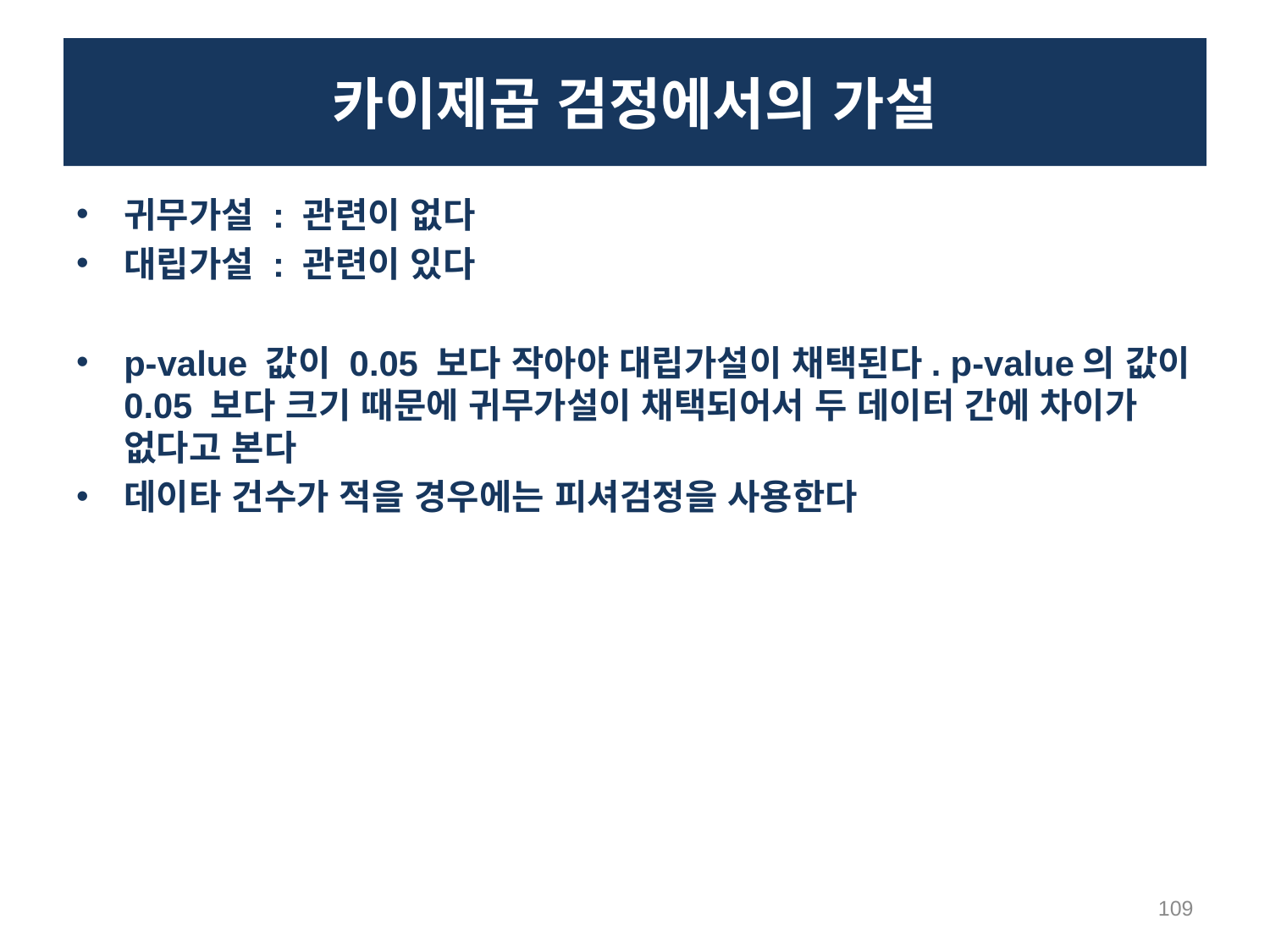

# 카이제곱 검정에서의 가설
귀무가설 : 관련이 없다
대립가설 : 관련이 있다

p-value 값이 0.05 보다 작아야 대립가설이 채택된다. p-value의 값이 0.05 보다 크기 때문에 귀무가설이 채택되어서 두 데이터 간에 차이가 없다고 본다
데이타 건수가 적을 경우에는 피셔검정을 사용한다
109